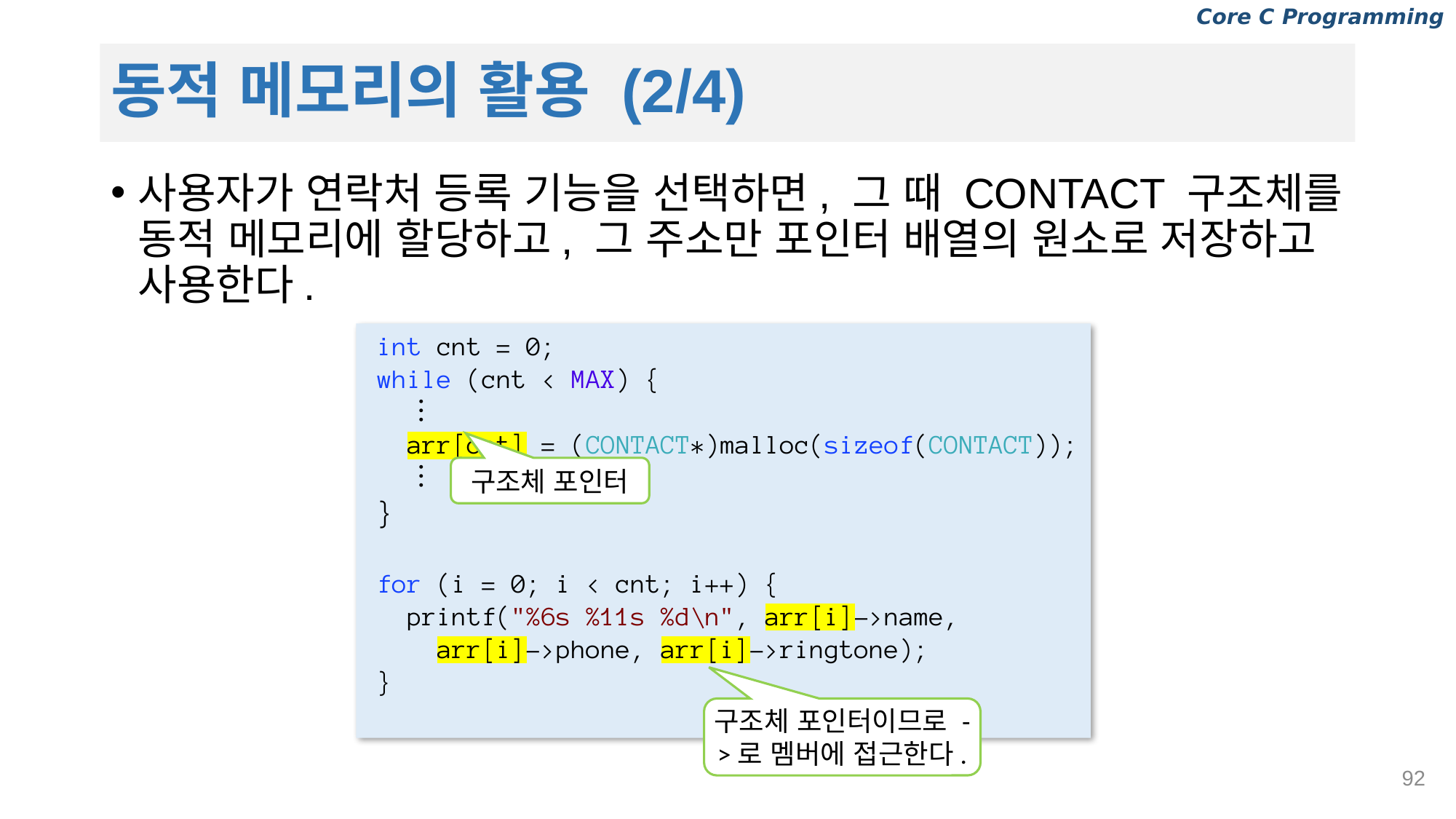

# 동적 메모리의 활용 (2/4)
사용자가 연락처 등록 기능을 선택하면, 그 때 CONTACT 구조체를 동적 메모리에 할당하고, 그 주소만 포인터 배열의 원소로 저장하고 사용한다.
int cnt = 0;
while (cnt < MAX) {
  ︙
  arr[cnt] = (CONTACT*)malloc(sizeof(CONTACT));
  ︙
}

for (i = 0; i < cnt; i++) {
  printf("%6s %11s %d\n", arr[i]->name,
    arr[i]->phone, arr[i]->ringtone);
}

구조체 포인터
구조체 포인터이므로 ->로 멤버에 접근한다.
92